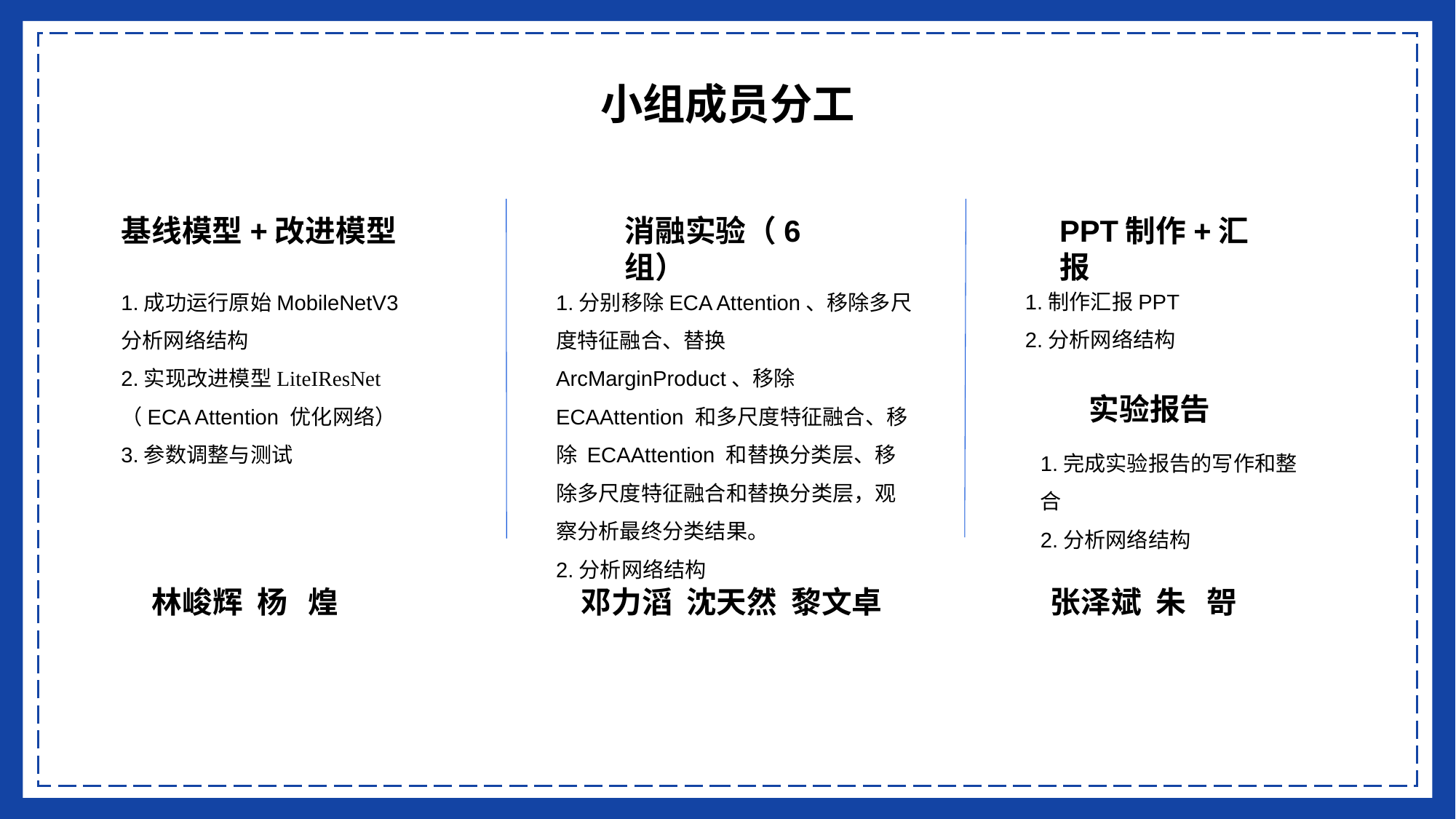

小组成员分工
消融实验（6组）
基线模型+改进模型
PPT制作+汇报
1.制作汇报PPT
2.分析网络结构
1.成功运行原始MobileNetV3
分析网络结构
2.实现改进模型LiteIResNet
（ECA Attention 优化网络）
3.参数调整与测试

1.分别移除ECA Attention、移除多尺度特征融合、替换ArcMarginProduct、移除 ECAAttention 和多尺度特征融合、移除 ECAAttention 和替换分类层、移除多尺度特征融合和替换分类层，观察分析最终分类结果。
2.分析网络结构
实验报告
1.完成实验报告的写作和整合
2.分析网络结构
林峻辉  杨   煌
邓力滔  沈天然  黎文卓
张泽斌  朱   哿